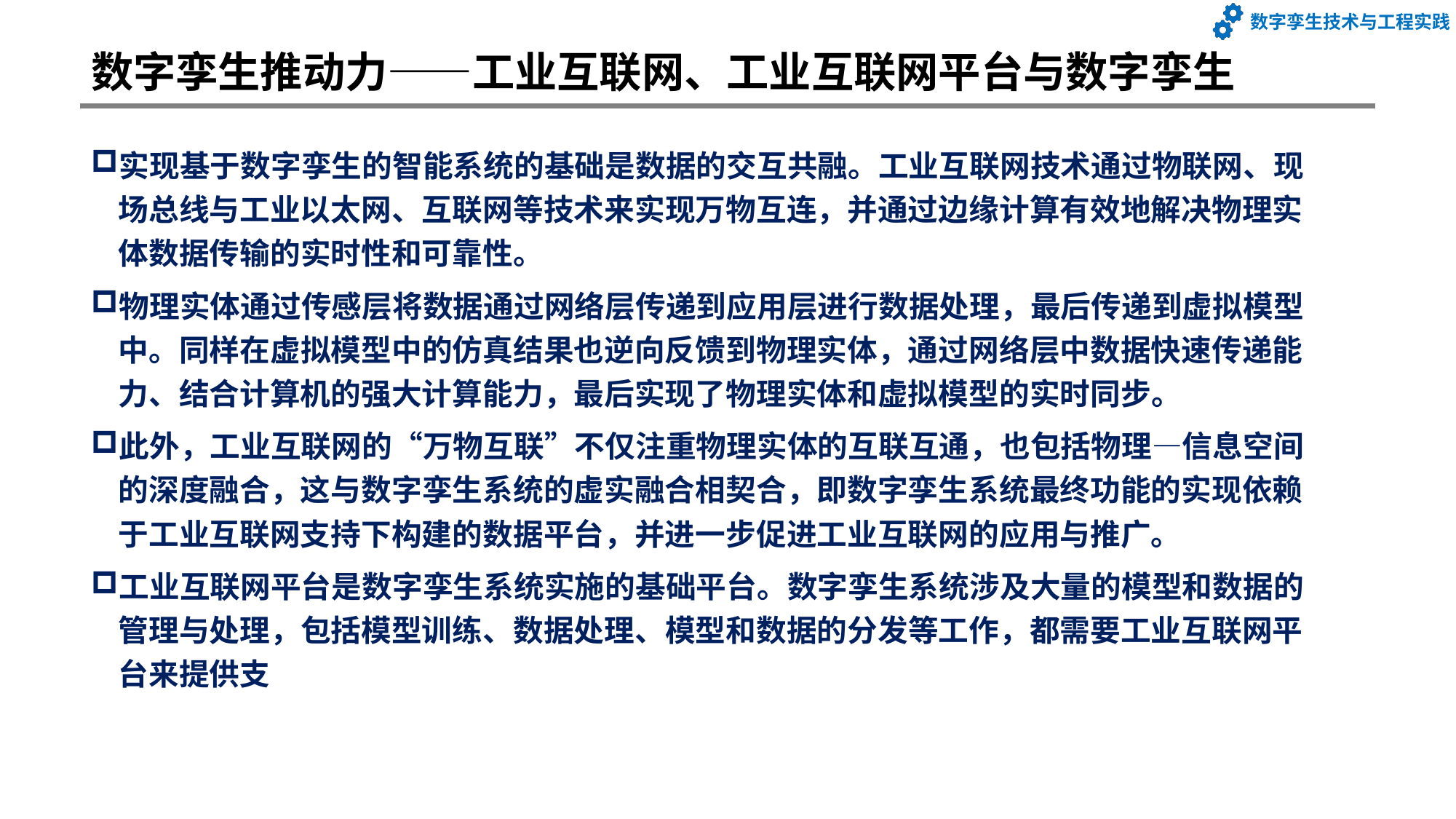

# 数字孪生推动力——工业互联网、工业互联网平台与数字孪生
实现基于数字孪生的智能系统的基础是数据的交互共融。工业互联网技术通过物联网、现场总线与工业以太网、互联网等技术来实现万物互连，并通过边缘计算有效地解决物理实体数据传输的实时性和可靠性。
物理实体通过传感层将数据通过网络层传递到应用层进行数据处理，最后传递到虚拟模型中。同样在虚拟模型中的仿真结果也逆向反馈到物理实体，通过网络层中数据快速传递能力、结合计算机的强大计算能力，最后实现了物理实体和虚拟模型的实时同步。
此外，工业互联网的“万物互联”不仅注重物理实体的互联互通，也包括物理—信息空间的深度融合，这与数字孪生系统的虚实融合相契合，即数字孪生系统最终功能的实现依赖于工业互联网支持下构建的数据平台，并进一步促进工业互联网的应用与推广。
工业互联网平台是数字孪生系统实施的基础平台。数字孪生系统涉及大量的模型和数据的管理与处理，包括模型训练、数据处理、模型和数据的分发等工作，都需要工业互联网平台来提供支